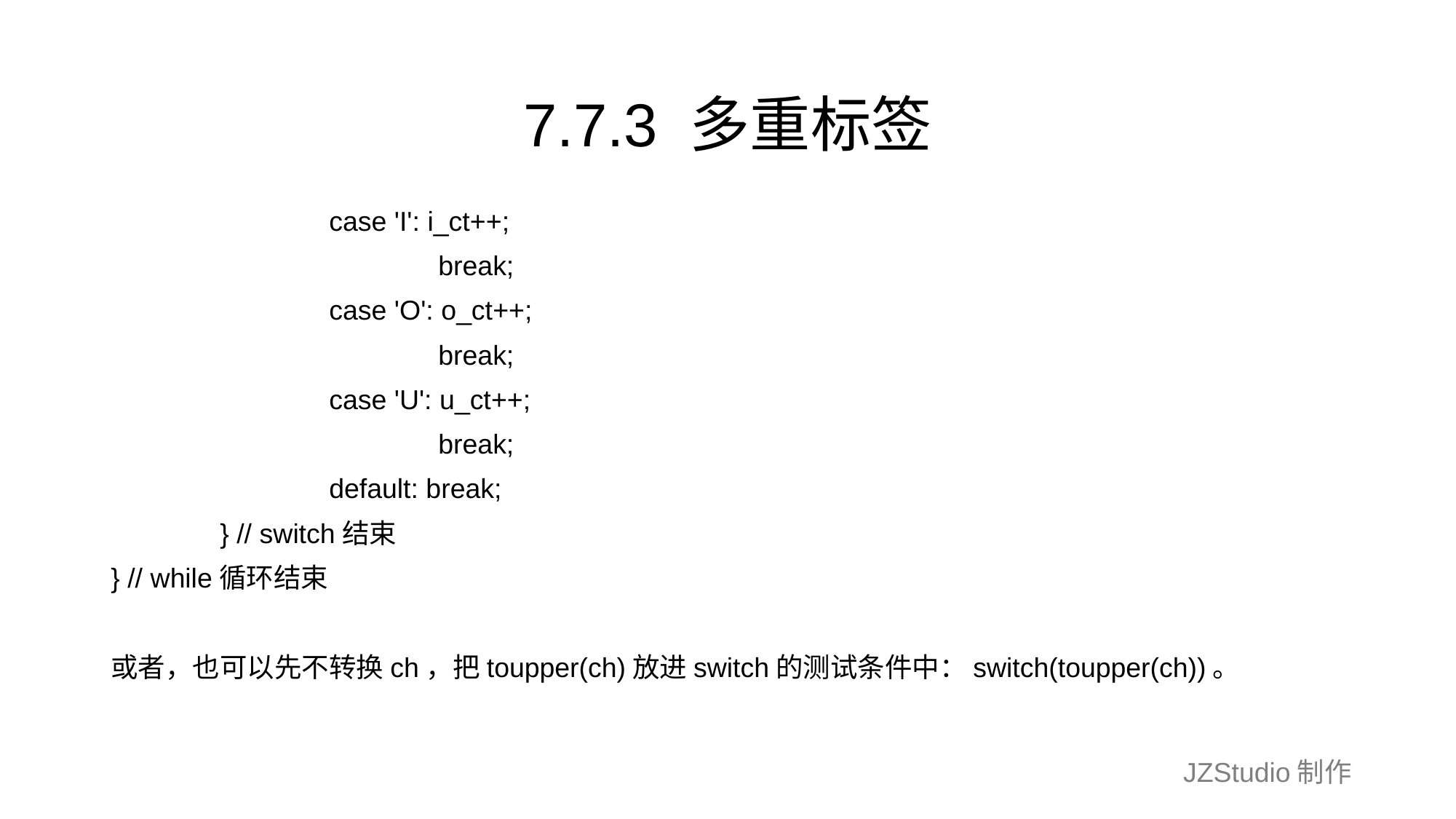

# 7.7.3 多重标签
		case 'I': i_ct++;
			break;
		case 'O': o_ct++;
			break;
		case 'U': u_ct++;
			break;
		default: break;
	} // switch结束
} // while循环结束

或者，也可以先不转换ch，把toupper(ch)放进switch的测试条件中：switch(toupper(ch))。